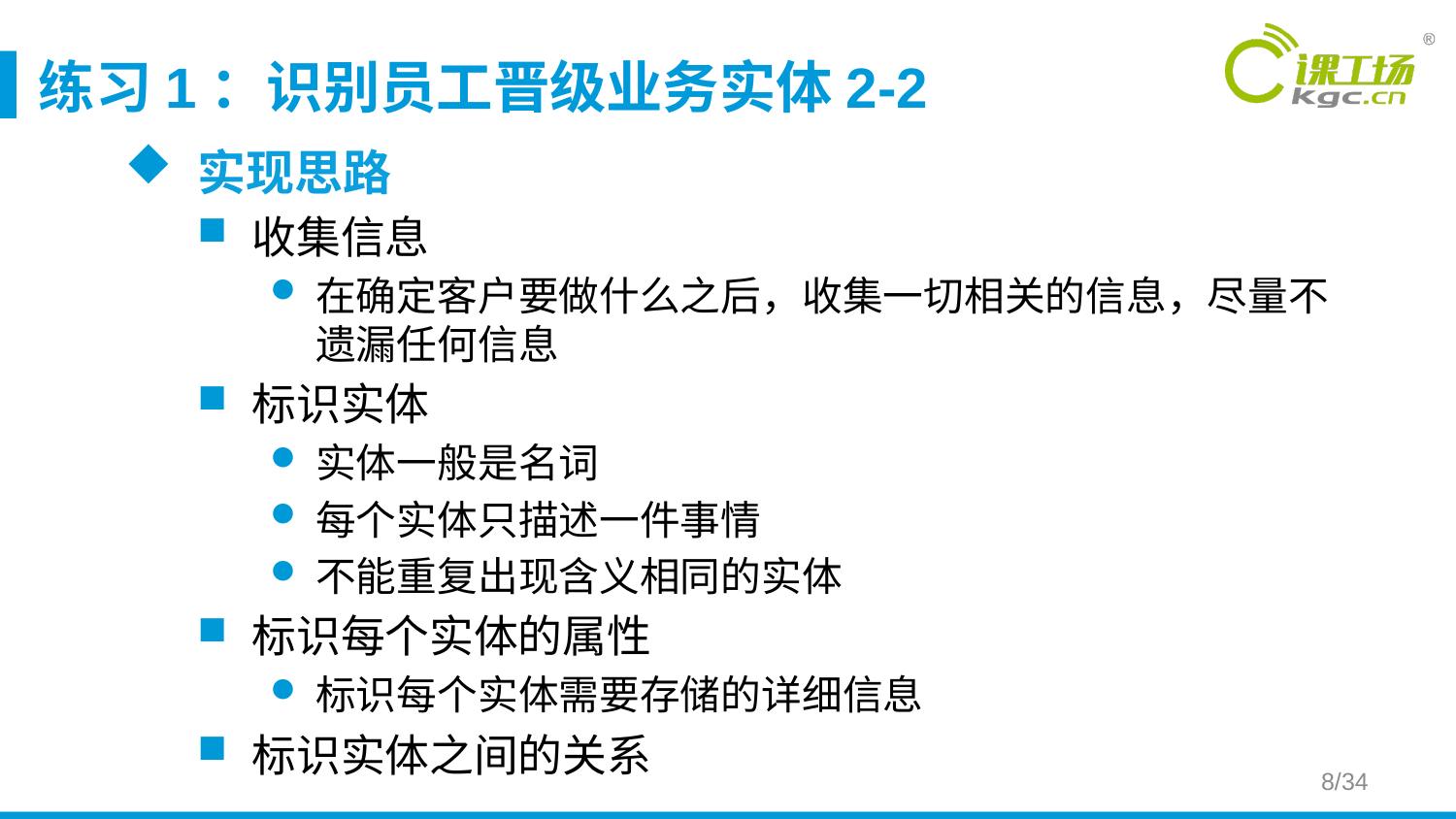

# 练习1：识别员工晋级业务实体2-2
实现思路
收集信息
在确定客户要做什么之后，收集一切相关的信息，尽量不遗漏任何信息
标识实体
实体一般是名词
每个实体只描述一件事情
不能重复出现含义相同的实体
标识每个实体的属性
标识每个实体需要存储的详细信息
标识实体之间的关系
8/34